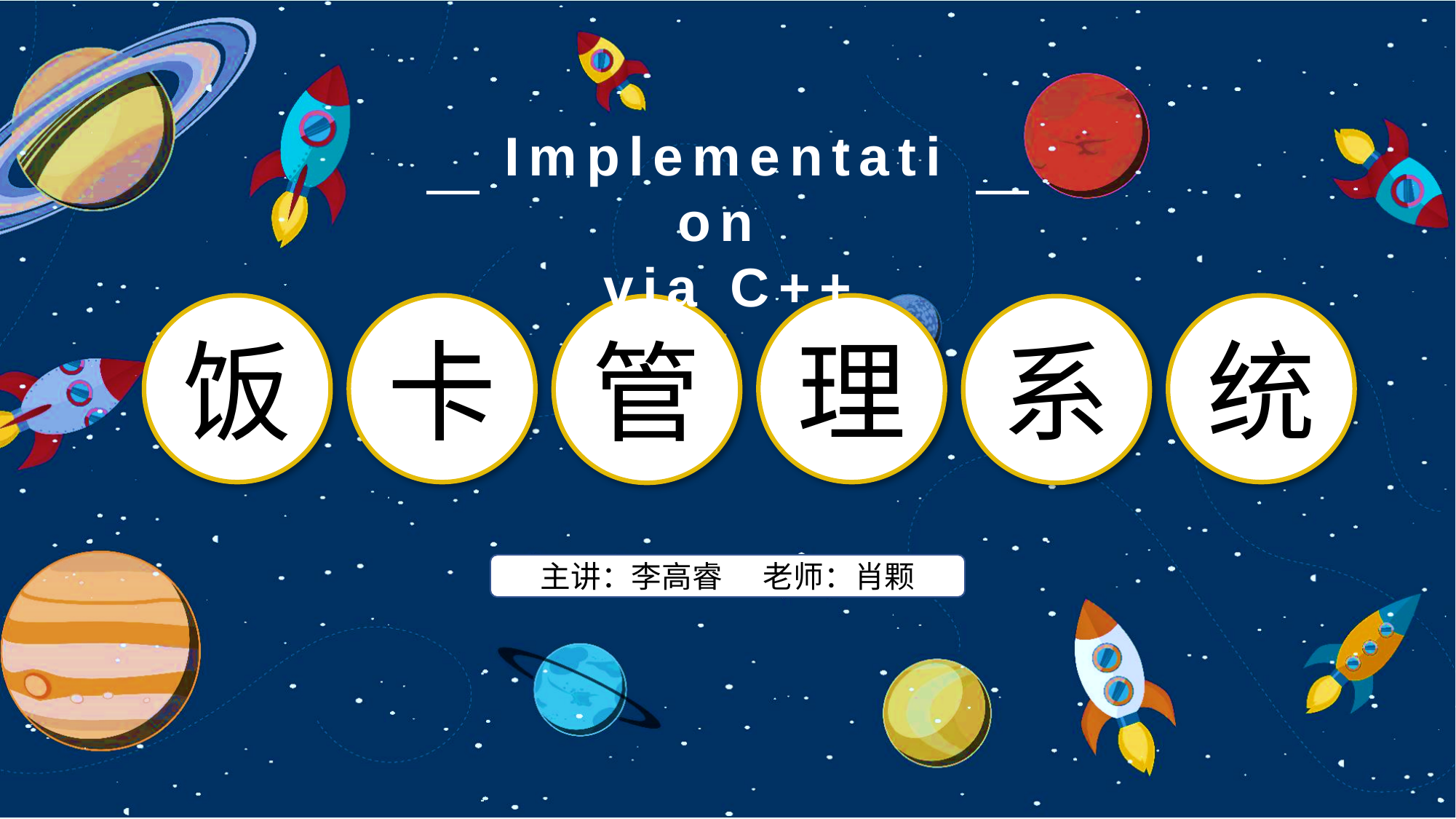

Implementation
via C++
饭
卡
理
统
管
系
主讲：李高睿      老师：肖颗